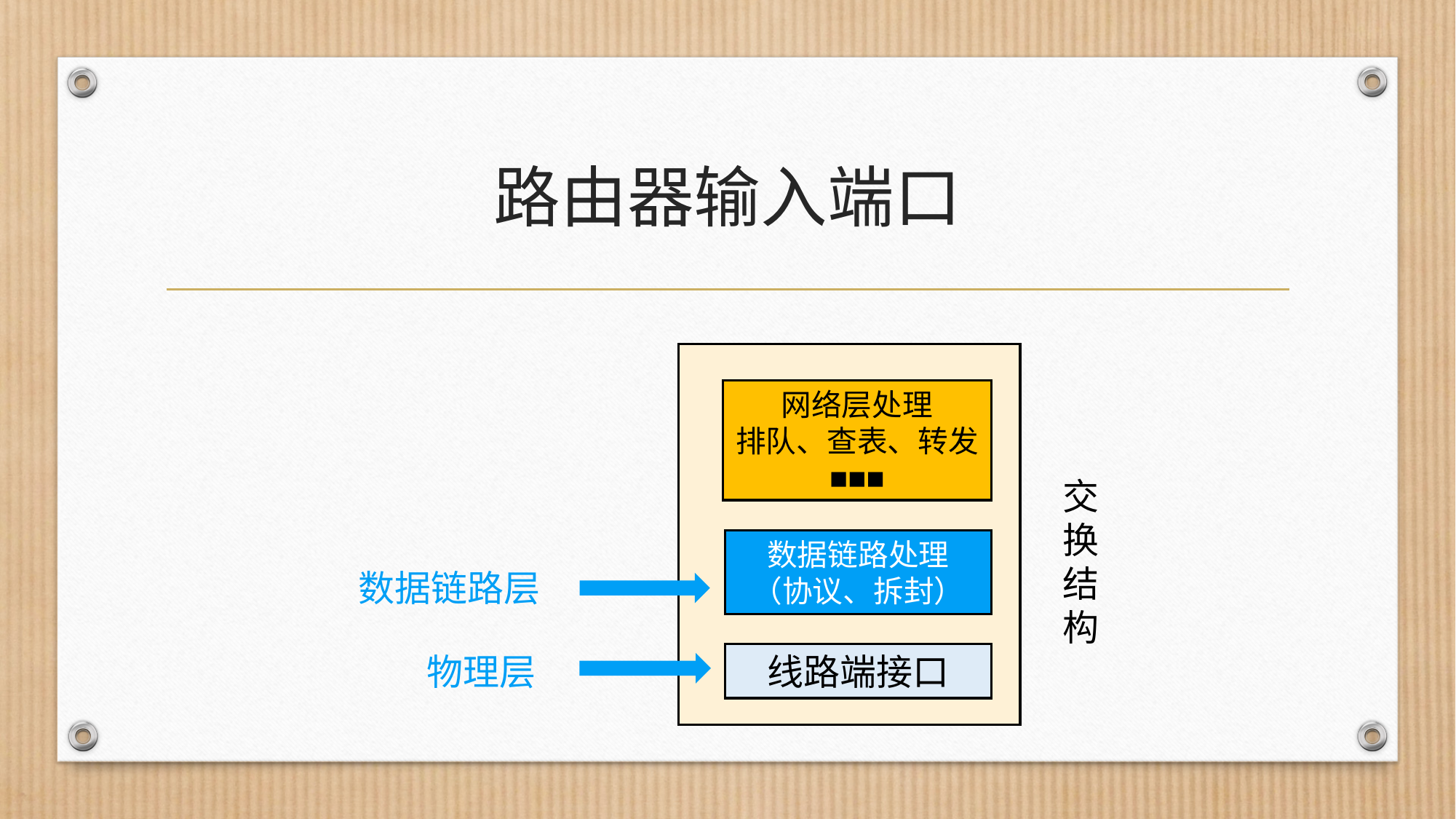

# 路由器输入端口

交换结构
线路端接口
网络层处理
排队、查表、转发
■■■
数据链路处理
（协议、拆封）
数据链路层

物理层